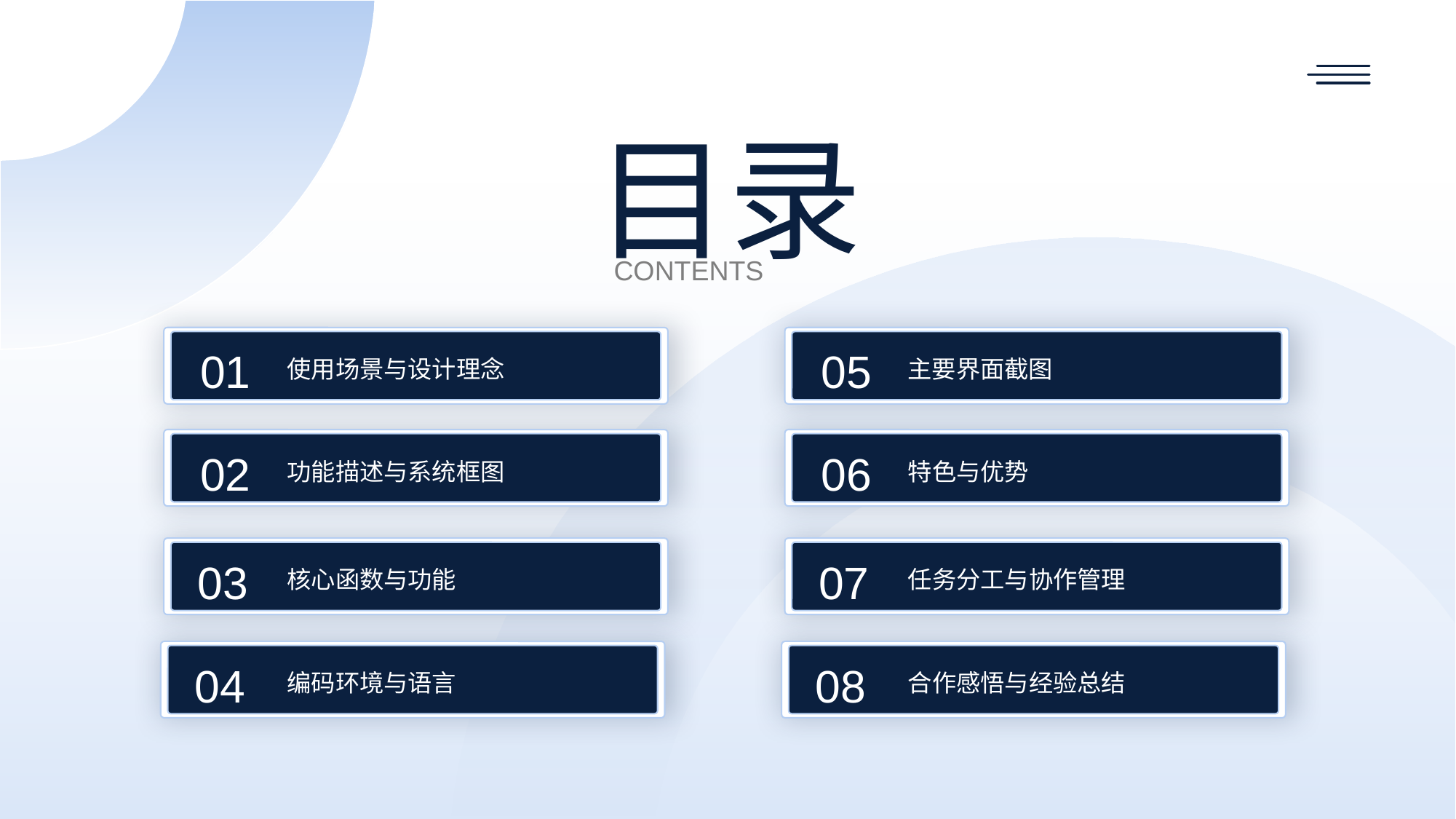

目录

CONTENTS

使用场景与设计理念
主要界面截图
01
05

功能描述与系统框图
特色与优势
02
06

核心函数与功能
任务分工与协作管理
03
07

编码环境与语言
合作感悟与经验总结
04
08